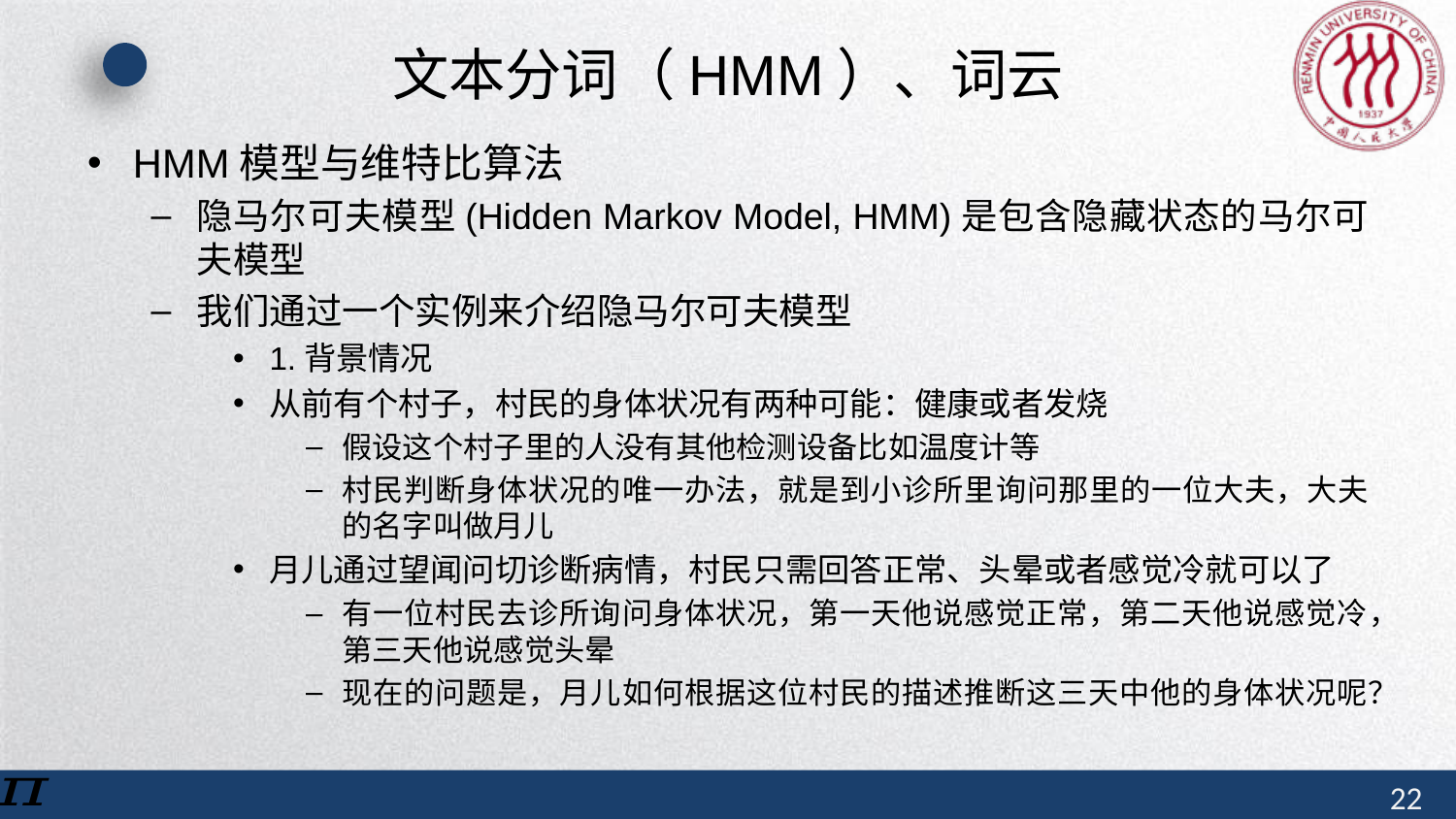

# 文本分词（HMM）、词云
HMM模型与维特比算法
隐马尔可夫模型(Hidden Markov Model, HMM)是包含隐藏状态的马尔可夫模型
我们通过一个实例来介绍隐马尔可夫模型
1.背景情况
从前有个村子，村民的身体状况有两种可能：健康或者发烧
假设这个村子里的人没有其他检测设备比如温度计等
村民判断身体状况的唯一办法，就是到小诊所里询问那里的一位大夫，大夫的名字叫做月儿
月儿通过望闻问切诊断病情，村民只需回答正常、头晕或者感觉冷就可以了
有一位村民去诊所询问身体状况，第一天他说感觉正常，第二天他说感觉冷，第三天他说感觉头晕
现在的问题是，月儿如何根据这位村民的描述推断这三天中他的身体状况呢？